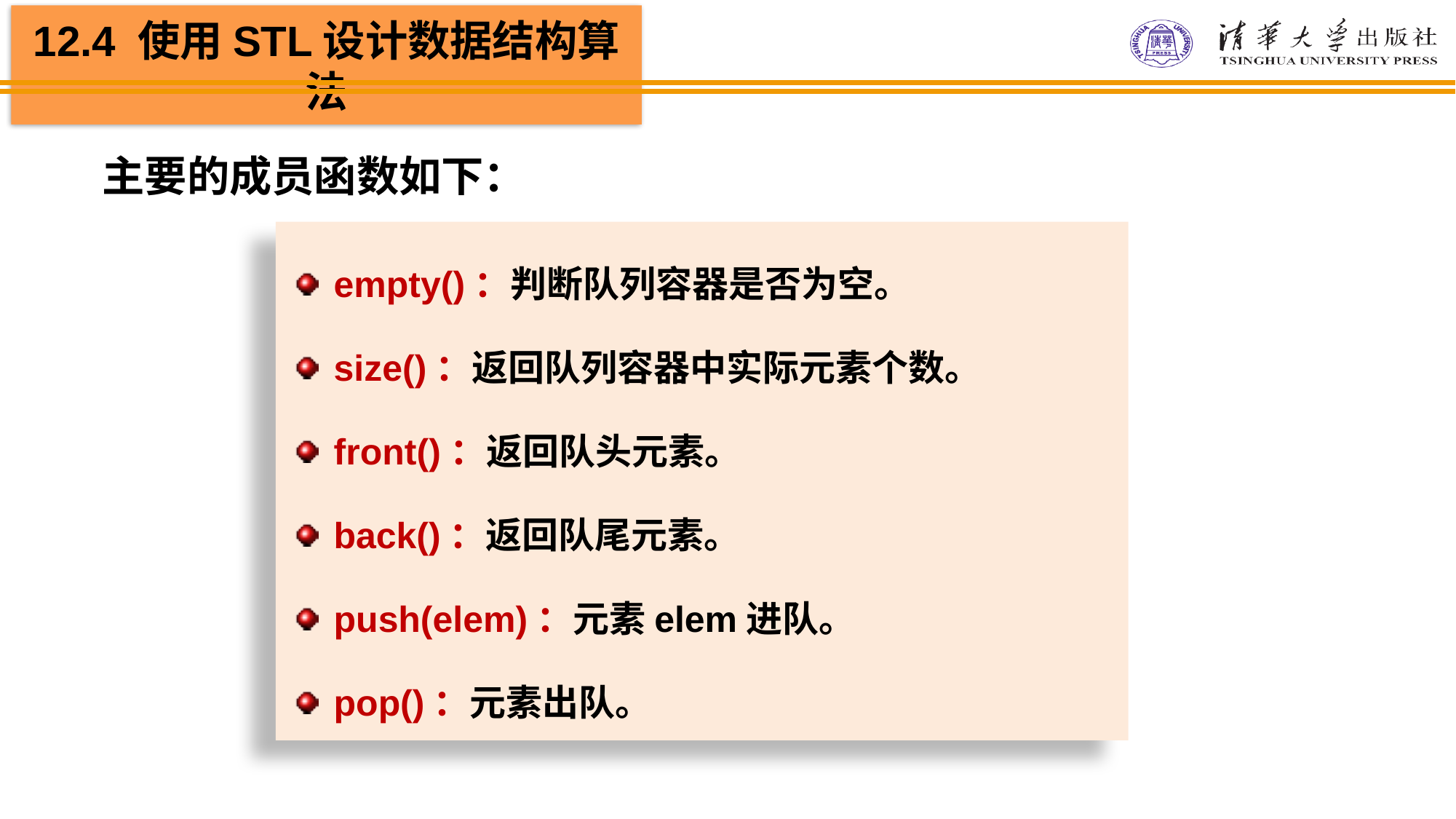

主要的成员函数如下：
empty()：判断队列容器是否为空。
size()：返回队列容器中实际元素个数。
front()：返回队头元素。
back()：返回队尾元素。
push(elem)：元素elem进队。
pop()：元素出队。